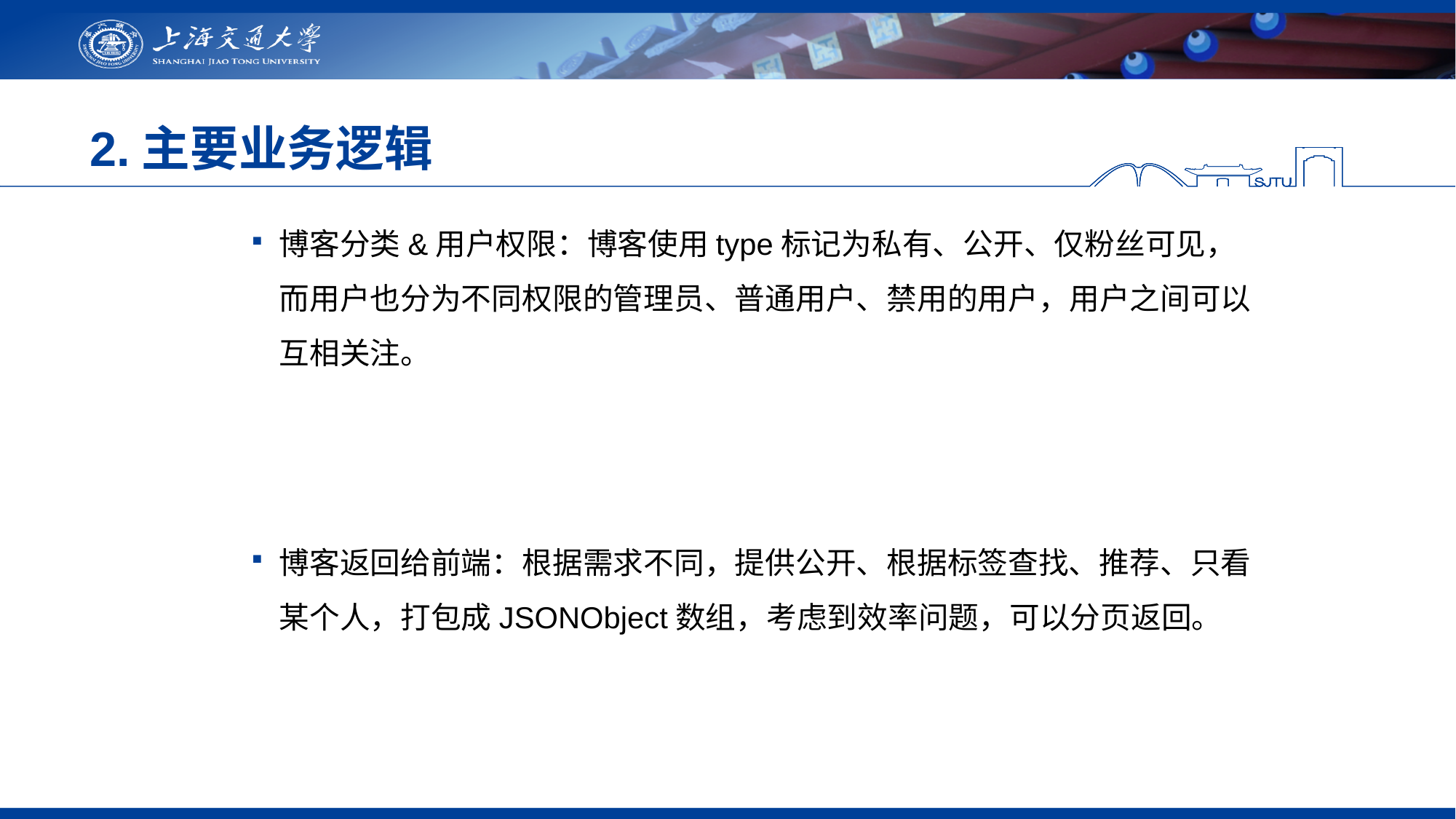

# 2.主要业务逻辑
博客分类&用户权限：博客使用type标记为私有、公开、仅粉丝可见，而用户也分为不同权限的管理员、普通用户、禁用的用户，用户之间可以互相关注。

博客返回给前端：根据需求不同，提供公开、根据标签查找、推荐、只看某个人，打包成JSONObject数组，考虑到效率问题，可以分页返回。